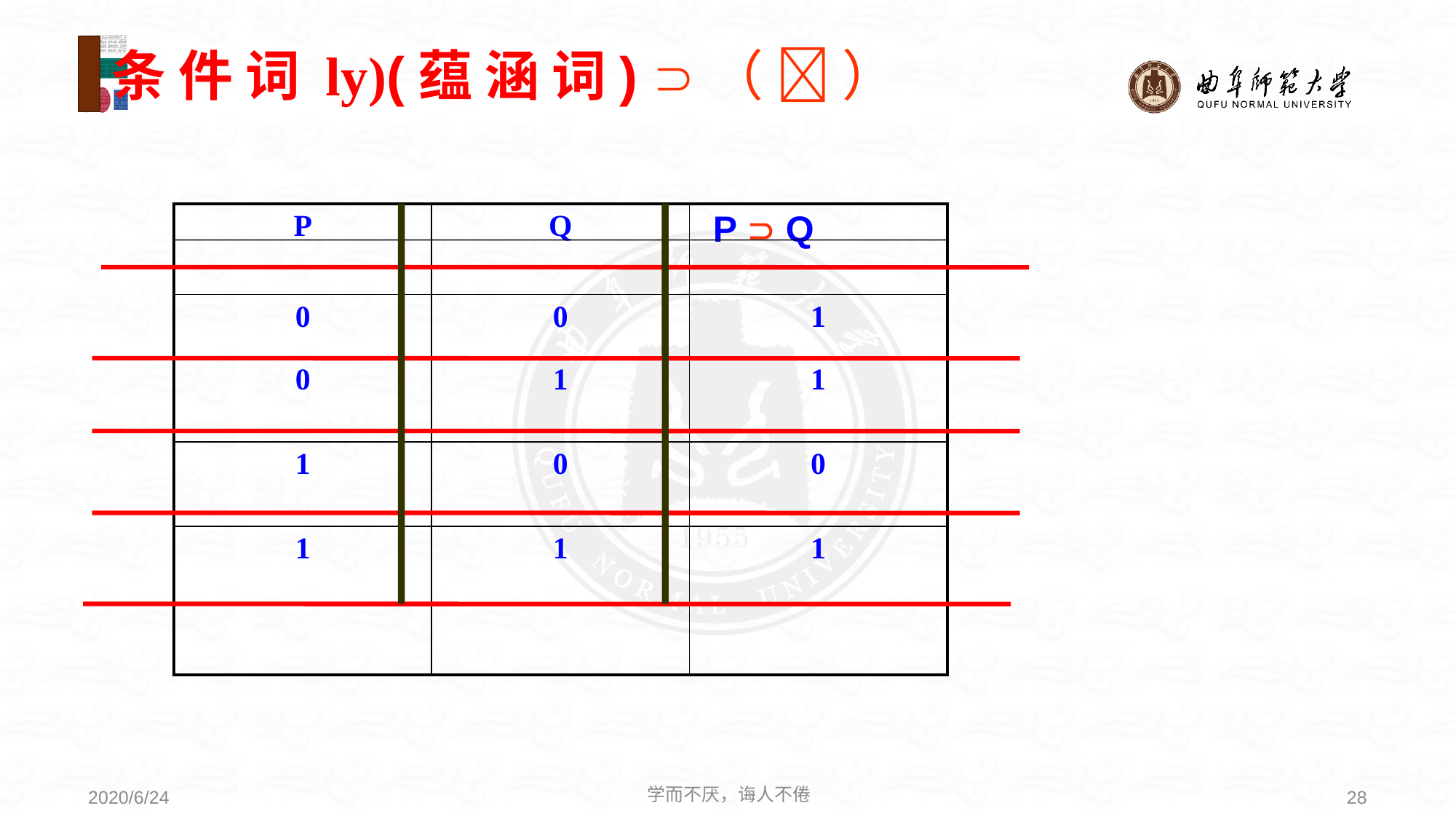

条 件 词 ly)(蕴 涵 词) ⊃（ ⇒ ）

| P | Q | P ⊃ Q |
| --- | --- | --- |
| 0 | 0 | 1 |
| 0 | 1 | 1 |
| 1 | 0 | 0 |
| 1 | 1 | 1 |

学而不厌，诲人不倦
28
2020/6/24